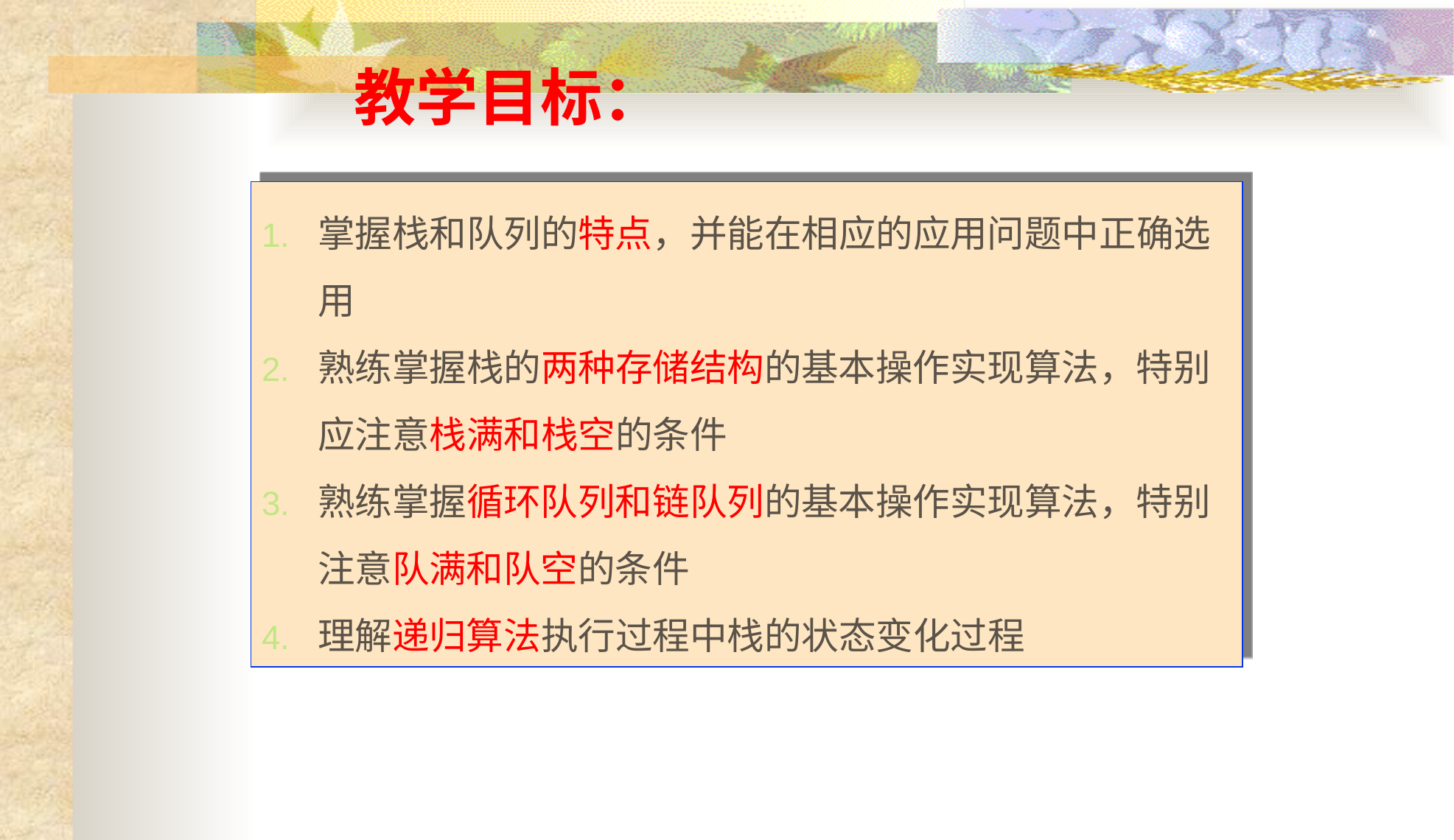

教学目标：
掌握栈和队列的特点，并能在相应的应用问题中正确选用
熟练掌握栈的两种存储结构的基本操作实现算法，特别应注意栈满和栈空的条件
熟练掌握循环队列和链队列的基本操作实现算法，特别注意队满和队空的条件
理解递归算法执行过程中栈的状态变化过程